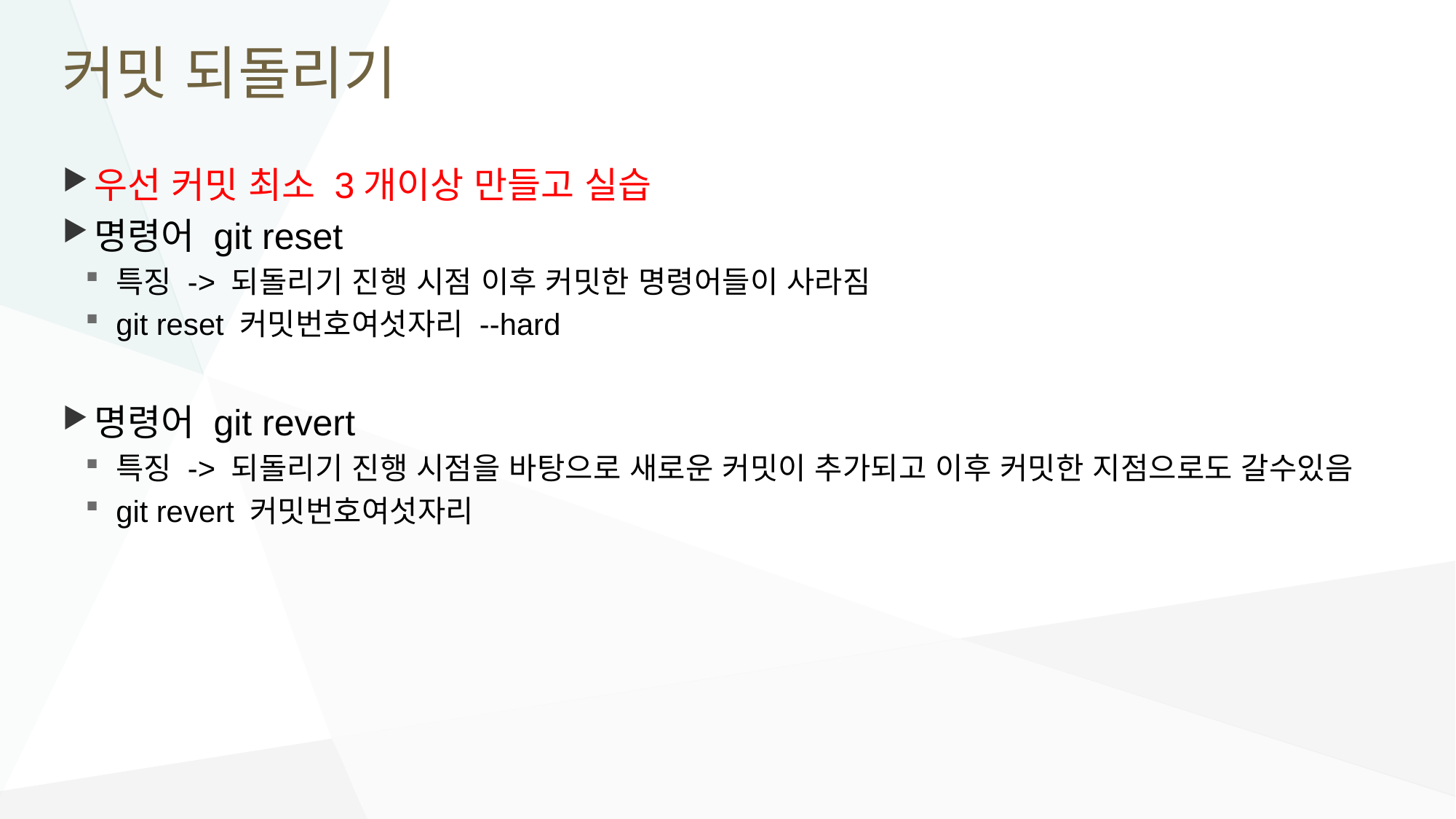

# 커밋 되돌리기
우선 커밋 최소 3개이상 만들고 실습
명령어 git reset
특징 -> 되돌리기 진행 시점 이후 커밋한 명령어들이 사라짐
git reset 커밋번호여섯자리 --hard

명령어 git revert
특징 -> 되돌리기 진행 시점을 바탕으로 새로운 커밋이 추가되고 이후 커밋한 지점으로도 갈수있음
git revert 커밋번호여섯자리